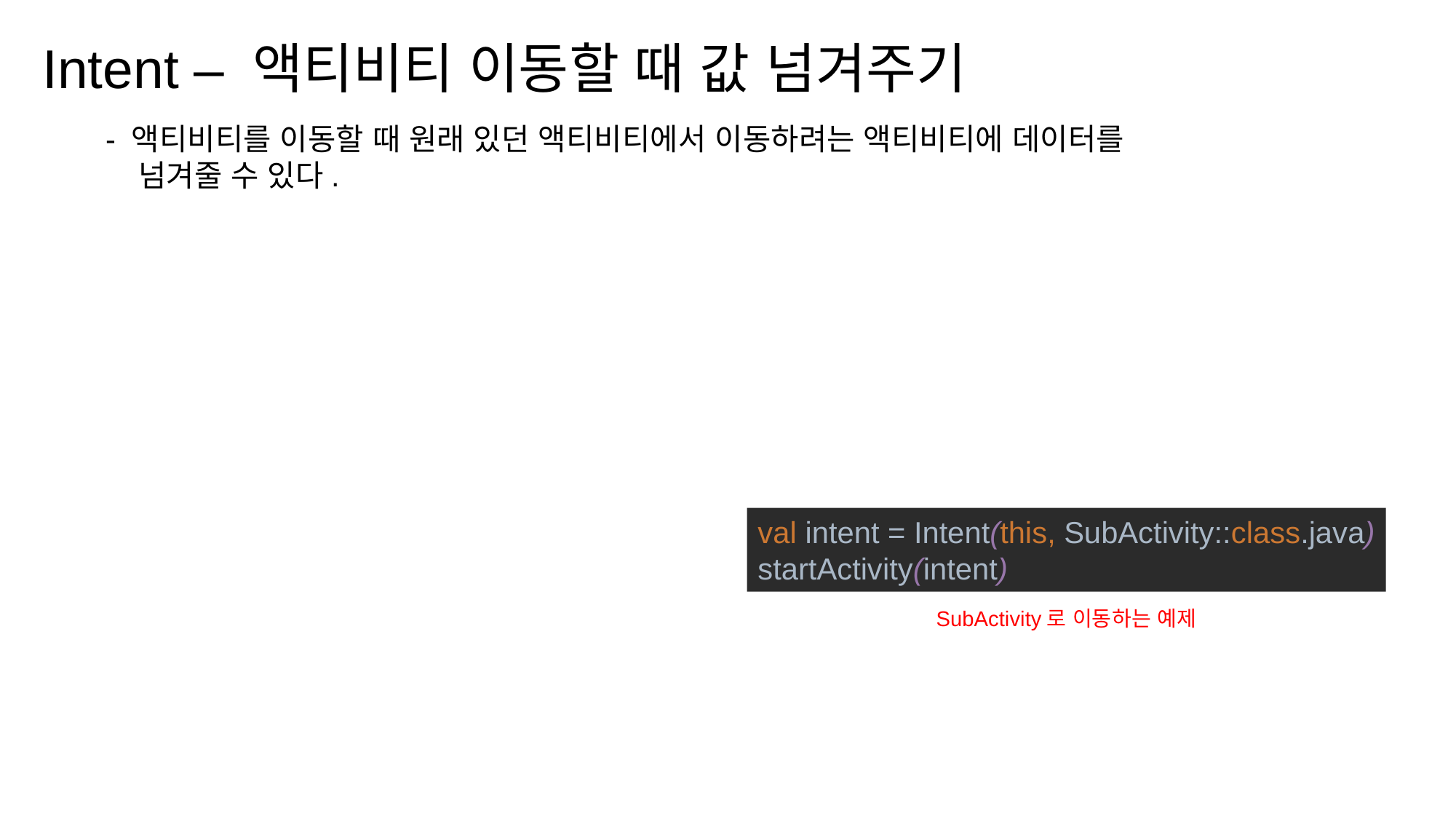

Intent – 액티비티 이동할 때 값 넘겨주기
나눔스퀘어OTF ExtraBold
- 액티비티를 이동할 때 원래 있던 액티비티에서 이동하려는 액티비티에 데이터를
   넘겨줄 수 있다.
나눔스퀘어OTF Bold
나눔스퀘어OTF
나눔스퀘어_ac ExtraBold
나눔스퀘어_ac Bold
나눔스퀘어_ac
나눔스퀘어 ExtraBold
val intent = Intent(this, SubActivity::class.java)
startActivity(intent)
나눔스퀘어 Bold
SubActivity로 이동하는 예제
나눔스퀘어
실행 화면
XML
나눔스퀘어 Light
Kotlin